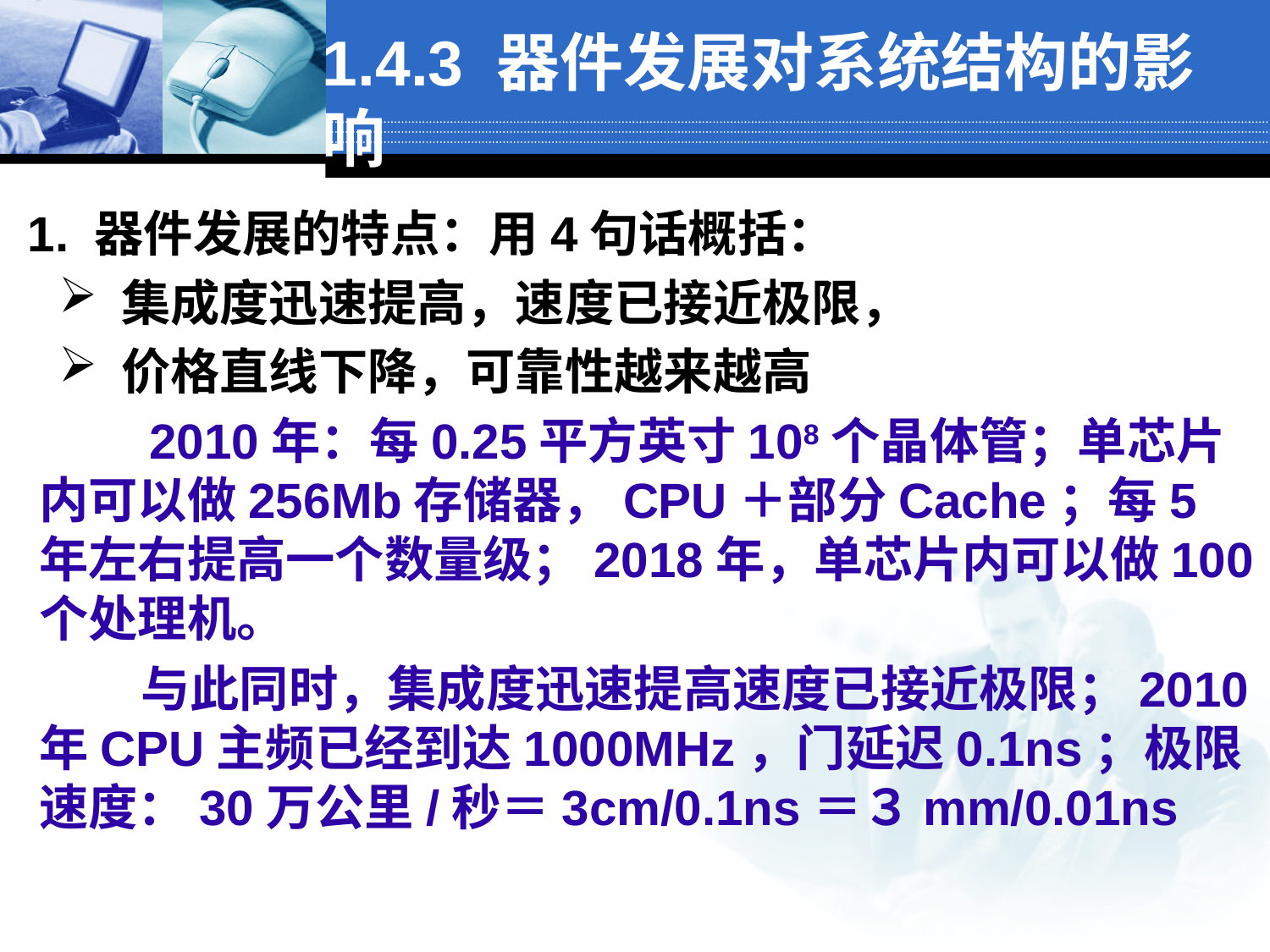

1.4.3 器件发展对系统结构的影响
1. 器件发展的特点：用4句话概括：
 集成度迅速提高，速度已接近极限，
 价格直线下降，可靠性越来越高
        2010年：每0.25平方英寸108个晶体管；单芯片内可以做256Mb存储器，CPU＋部分Cache；每5年左右提高一个数量级；2018年，单芯片内可以做100个处理机。
        与此同时，集成度迅速提高速度已接近极限；2010年CPU主频已经到达1000MHz，门延迟0.1ns；极限速度：30万公里/秒＝3cm/0.1ns＝３mm/0.01ns